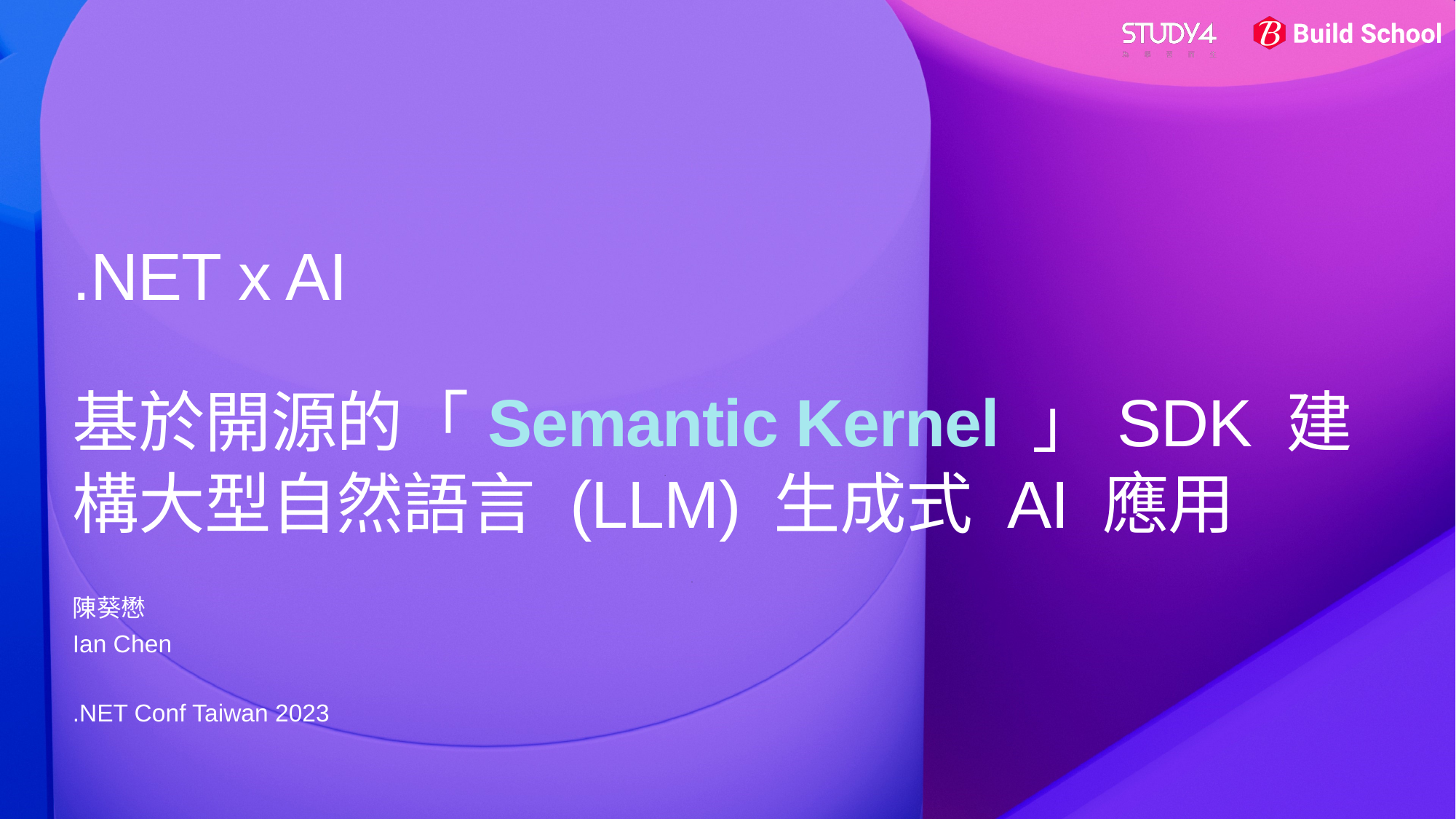

# .NET x AI 基於開源的「Semantic Kernel 」SDK 建構大型自然語言 (LLM) 生成式 AI 應用
陳葵懋
Ian Chen

.NET Conf Taiwan 2023